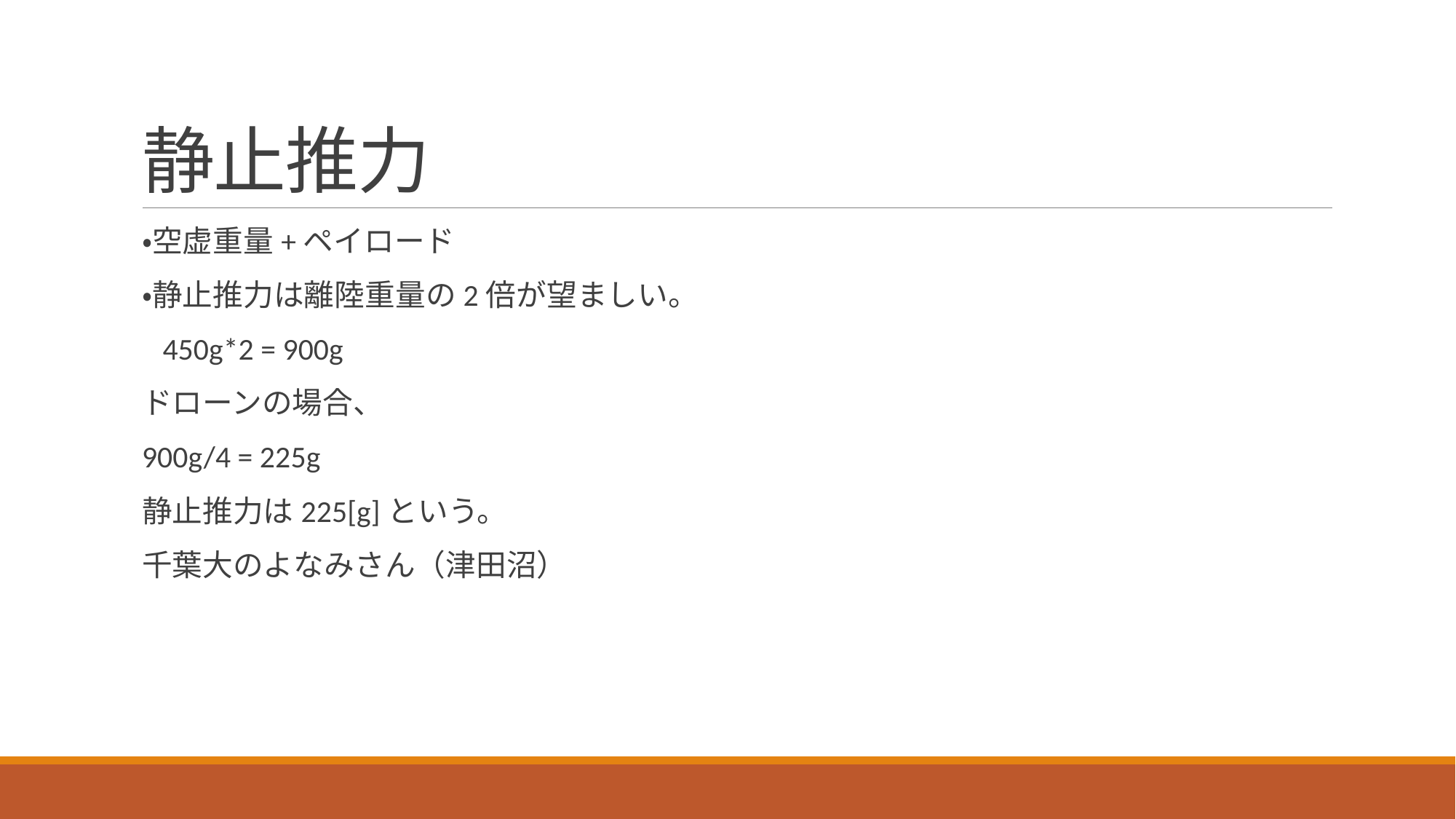

# 静止推力
・空虚重量+ペイロード
・静止推力は離陸重量の2倍が望ましい。
   450g*2 = 900g
ドローンの場合、
900g/4 = 225g
静止推力は225[g]という。
千葉大のよなみさん（津田沼）